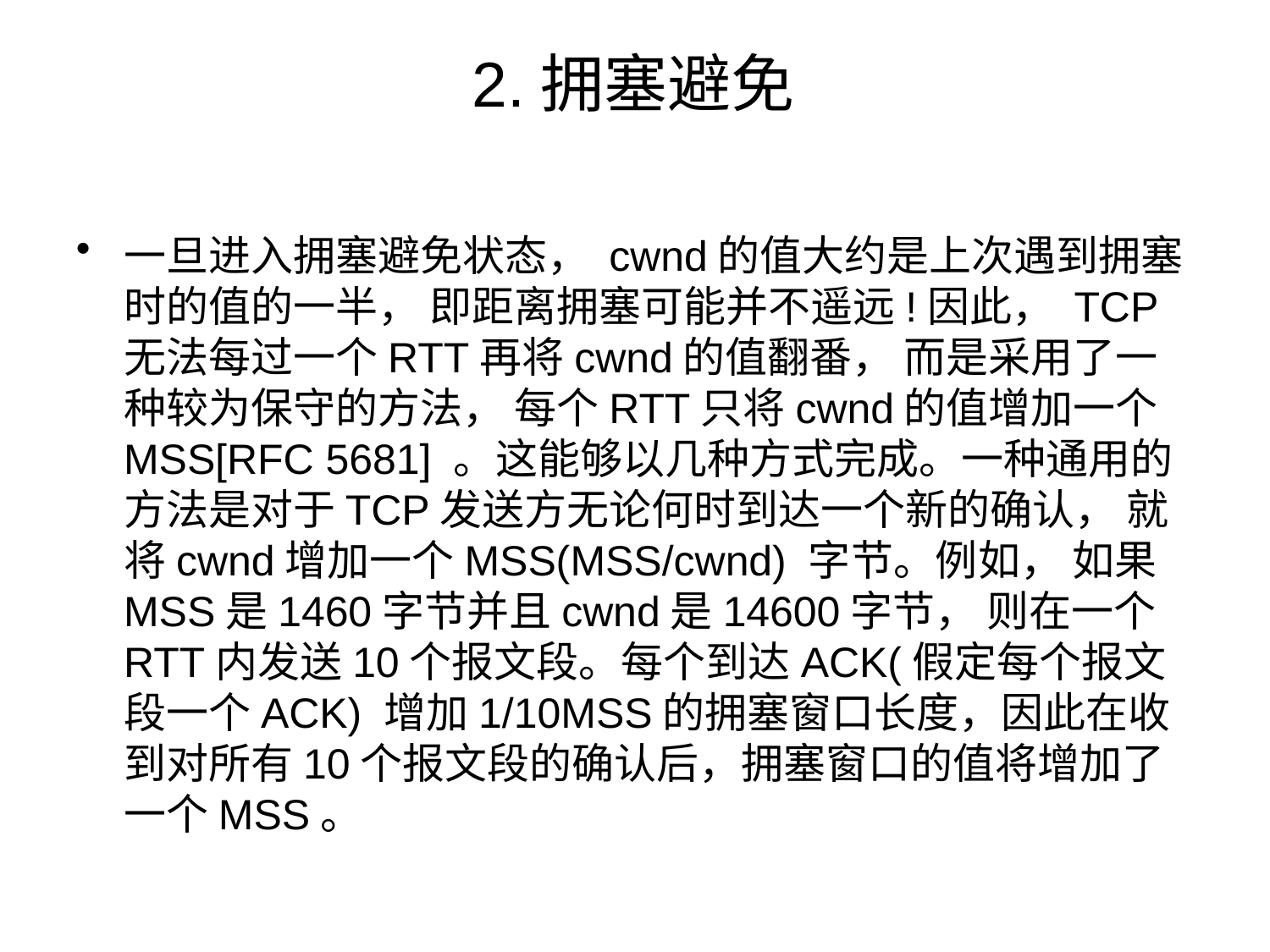

# 2.拥塞避免
一旦进入拥塞避免状态， cwnd的值大约是上次遇到拥塞时的值的一半， 即距离拥塞可能并不遥远!因此， TCP无法每过一个RTT再将cwnd的值翻番， 而是采用了一种较为保守的方法， 每个RTT只将cwnd的值增加一个MSS[RFC 5681] 。这能够以几种方式完成。一种通用的方法是对于TCP发送方无论何时到达一个新的确认， 就将cwnd增加一个MSS(MSS/cwnd) 字节。例如， 如果MSS是1460字节并且cwnd是14600字节， 则在一个RTT内发送10个报文段。每个到达ACK(假定每个报文段一个ACK) 增加1/10MSS的拥塞窗口长度，因此在收到对所有10个报文段的确认后，拥塞窗口的值将增加了一个MSS。